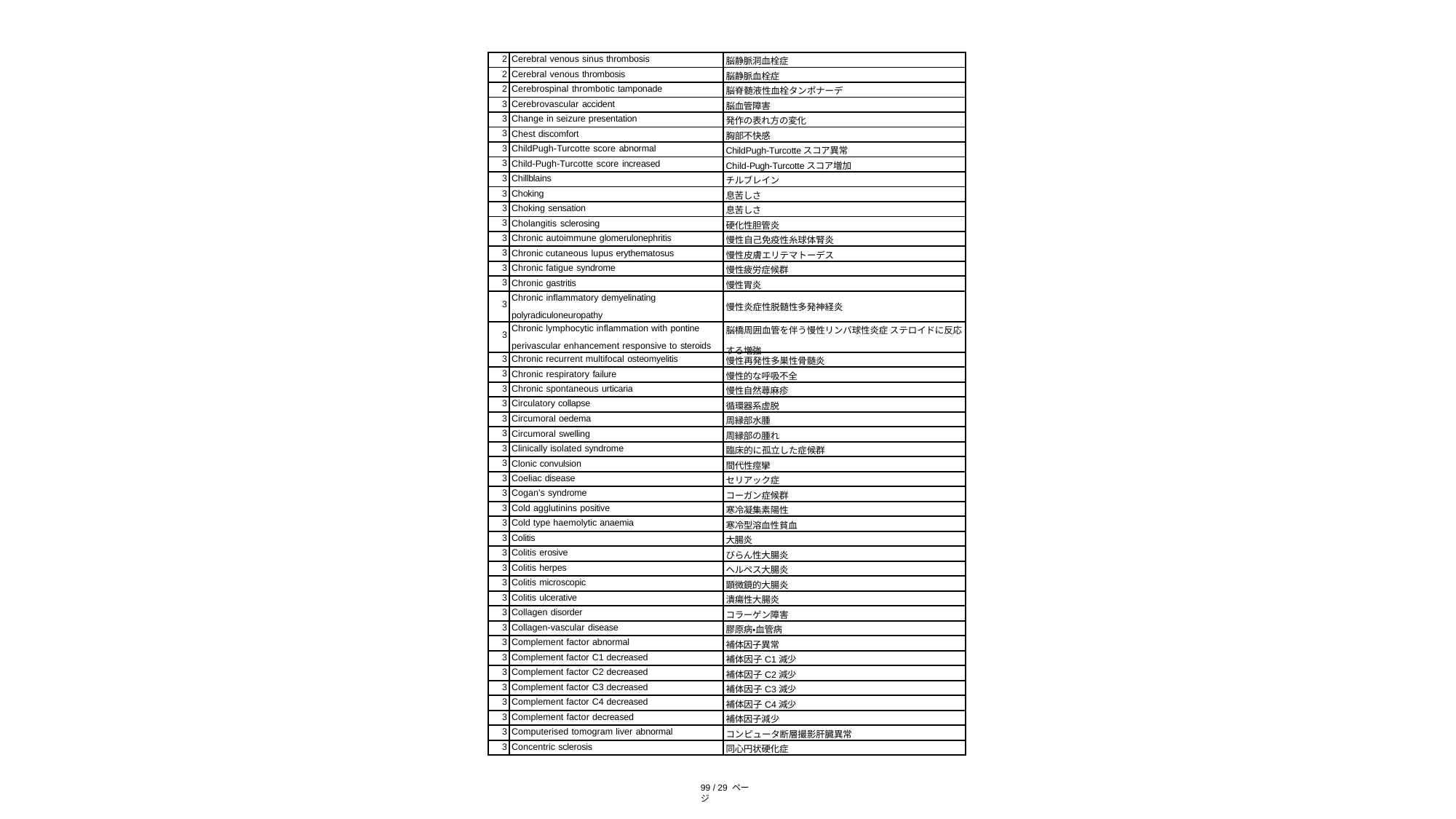

| 2 | Cerebral venous sinus thrombosis | 脳静脈洞血栓症 |
| --- | --- | --- |
| 2 | Cerebral venous thrombosis | 脳静脈血栓症 |
| 2 | Cerebrospinal thrombotic tamponade | 脳脊髄液性血栓タンポナーデ |
| 3 | Cerebrovascular accident | 脳血管障害 |
| 3 | Change in seizure presentation | 発作の表れ方の変化 |
| 3 | Chest discomfort | 胸部不快感 |
| 3 | ChildPugh-Turcotte score abnormal | ChildPugh-Turcotteスコア異常 |
| 3 | Child-Pugh-Turcotte score increased | Child-Pugh-Turcotteスコア増加 |
| 3 | Chillblains | チルブレイン |
| 3 | Choking | 息苦しさ |
| 3 | Choking sensation | 息苦しさ |
| 3 | Cholangitis sclerosing | 硬化性胆管炎 |
| 3 | Chronic autoimmune glomerulonephritis | 慢性自己免疫性糸球体腎炎 |
| 3 | Chronic cutaneous lupus erythematosus | 慢性皮膚エリテマトーデス |
| 3 | Chronic fatigue syndrome | 慢性疲労症候群 |
| 3 | Chronic gastritis | 慢性胃炎 |
| 3 | Chronic inflammatory demyelinating polyradiculoneuropathy | 慢性炎症性脱髄性多発神経炎 |
| 3 | Chronic lymphocytic inflammation with pontine perivascular enhancement responsive to steroids | 脳橋周囲血管を伴う慢性リンパ球性炎症 ステロイドに反応 する増強 |
| 3 | Chronic recurrent multifocal osteomyelitis | 慢性再発性多巣性骨髄炎 |
| 3 | Chronic respiratory failure | 慢性的な呼吸不全 |
| 3 | Chronic spontaneous urticaria | 慢性自然蕁麻疹 |
| 3 | Circulatory collapse | 循環器系虚脱 |
| 3 | Circumoral oedema | 周縁部水腫 |
| 3 | Circumoral swelling | 周縁部の腫れ |
| 3 | Clinically isolated syndrome | 臨床的に孤立した症候群 |
| 3 | Clonic convulsion | 間代性痙攣 |
| 3 | Coeliac disease | セリアック症 |
| 3 | Cogan's syndrome | コーガン症候群 |
| 3 | Cold agglutinins positive | 寒冷凝集素陽性 |
| 3 | Cold type haemolytic anaemia | 寒冷型溶血性貧血 |
| 3 | Colitis | 大腸炎 |
| 3 | Colitis erosive | びらん性大腸炎 |
| 3 | Colitis herpes | ヘルペス大腸炎 |
| 3 | Colitis microscopic | 顕微鏡的大腸炎 |
| 3 | Colitis ulcerative | 潰瘍性大腸炎 |
| 3 | Collagen disorder | コラーゲン障害 |
| 3 | Collagen-vascular disease | 膠原病・血管病 |
| 3 | Complement factor abnormal | 補体因子異常 |
| 3 | Complement factor C1 decreased | 補体因子C1減少 |
| 3 | Complement factor C2 decreased | 補体因子C2減少 |
| 3 | Complement factor C3 decreased | 補体因子C3減少 |
| 3 | Complement factor C4 decreased | 補体因子C4減少 |
| 3 | Complement factor decreased | 補体因子減少 |
| 3 | Computerised tomogram liver abnormal | コンピュータ断層撮影肝臓異常 |
| 3 | Concentric sclerosis | 同心円状硬化症 |
99 / 29 ページ